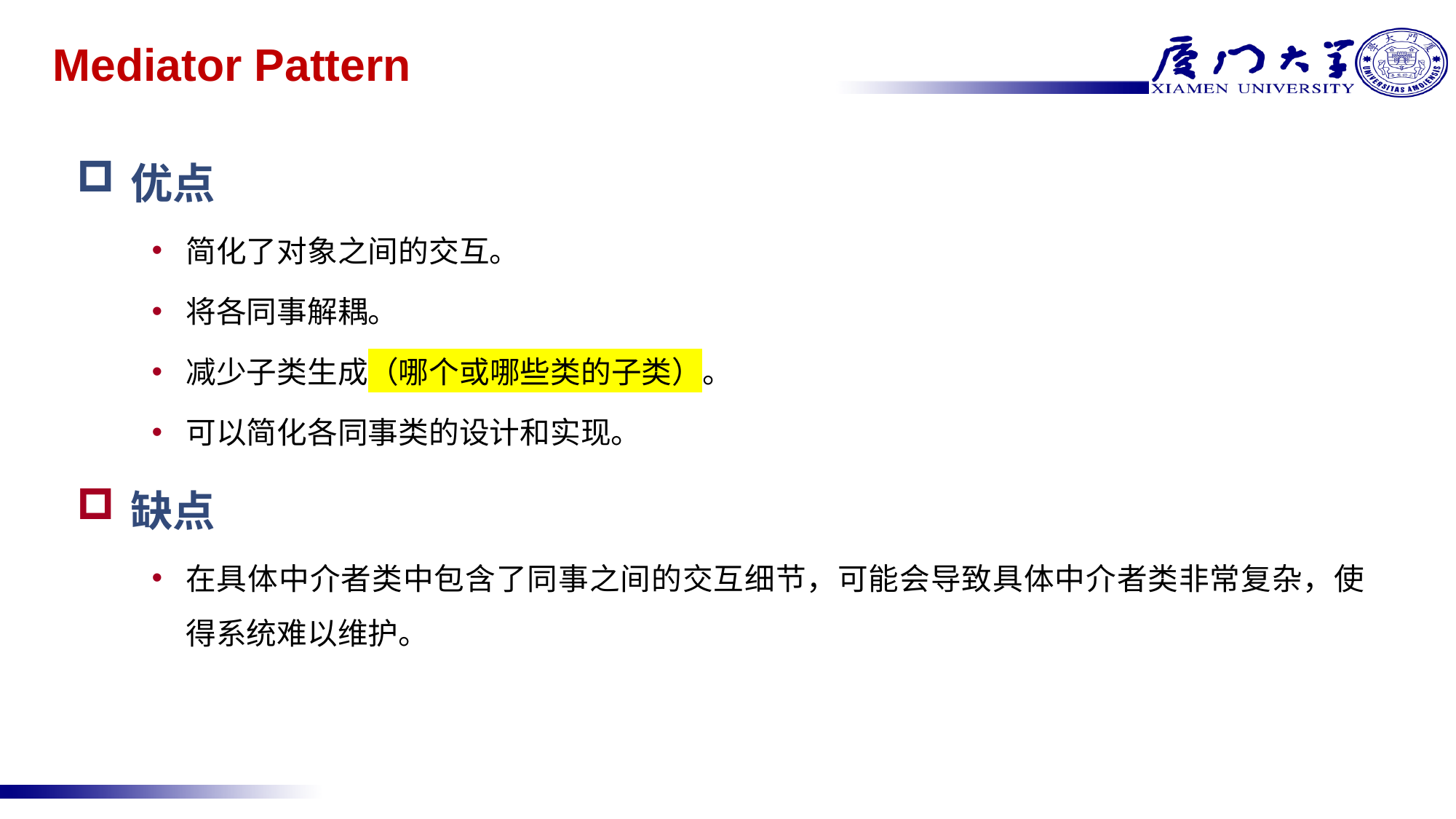

# Mediator Pattern
优点
简化了对象之间的交互。
将各同事解耦。
减少子类生成（哪个或哪些类的子类）。
可以简化各同事类的设计和实现。
缺点
在具体中介者类中包含了同事之间的交互细节，可能会导致具体中介者类非常复杂，使得系统难以维护。